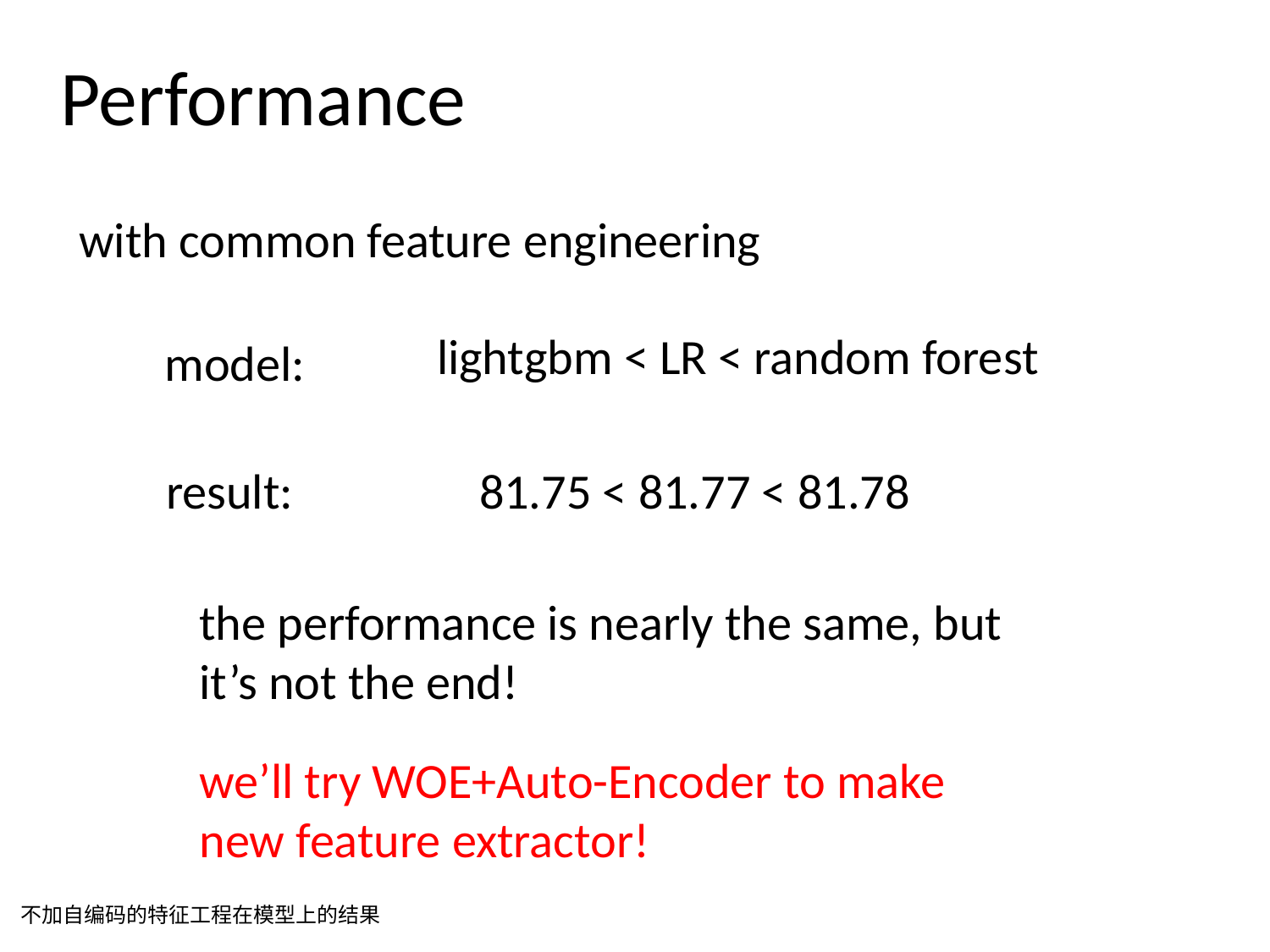

# Performance
with common feature engineering
lightgbm < LR < random forest
model:
result:
81.75 < 81.77 < 81.78
the performance is nearly the same, but it’s not the end!
we’ll try WOE+Auto-Encoder to make new feature extractor!
不加自编码的特征工程在模型上的结果